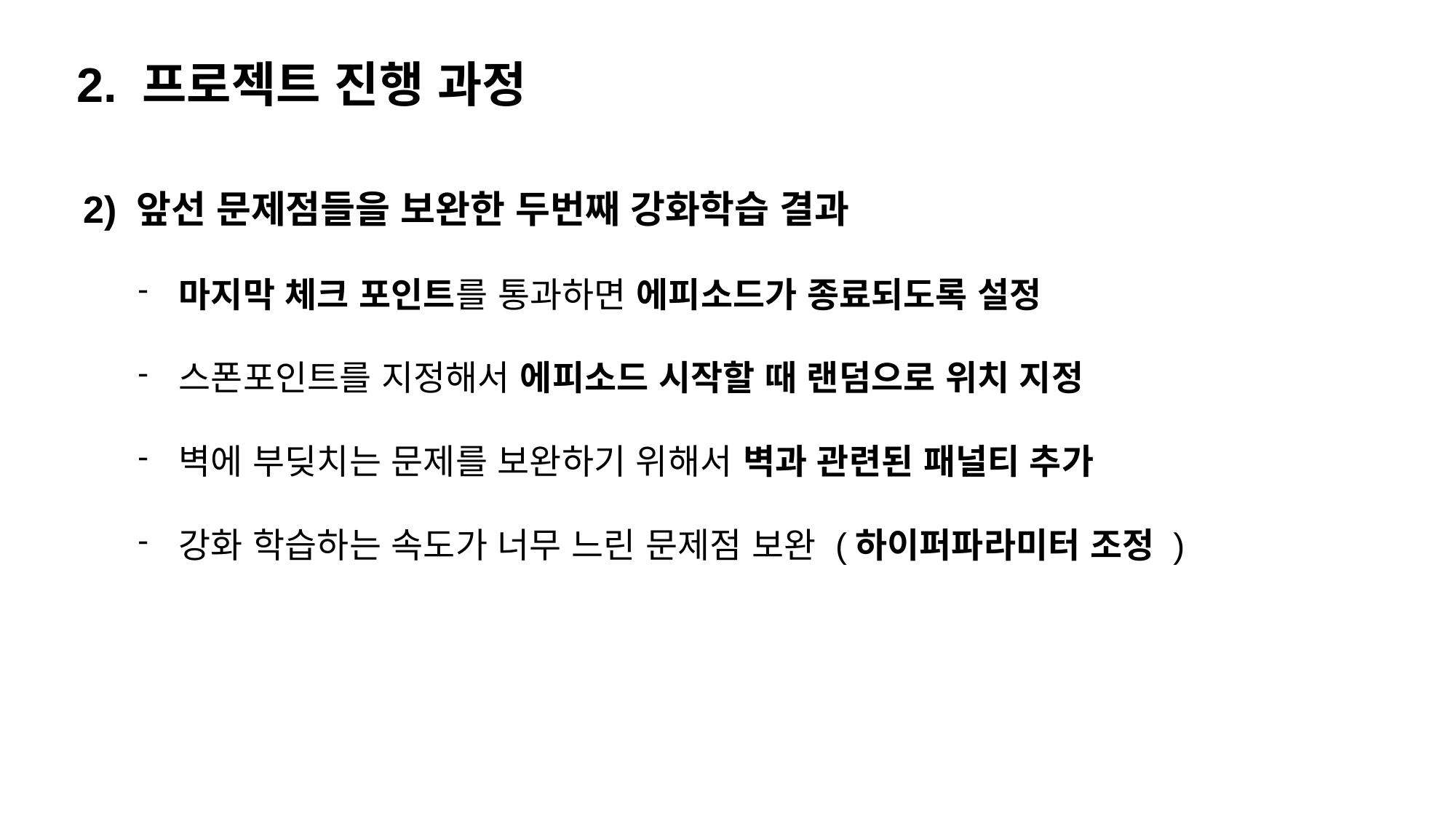

2. 프로젝트 진행 과정
2) 앞선 문제점들을 보완한 두번째 강화학습 결과
마지막 체크 포인트를 통과하면 에피소드가 종료되도록 설정
스폰포인트를 지정해서 에피소드 시작할 때 랜덤으로 위치 지정
벽에 부딪치는 문제를 보완하기 위해서 벽과 관련된 패널티 추가
강화 학습하는 속도가 너무 느린 문제점 보완 (하이퍼파라미터 조정 )